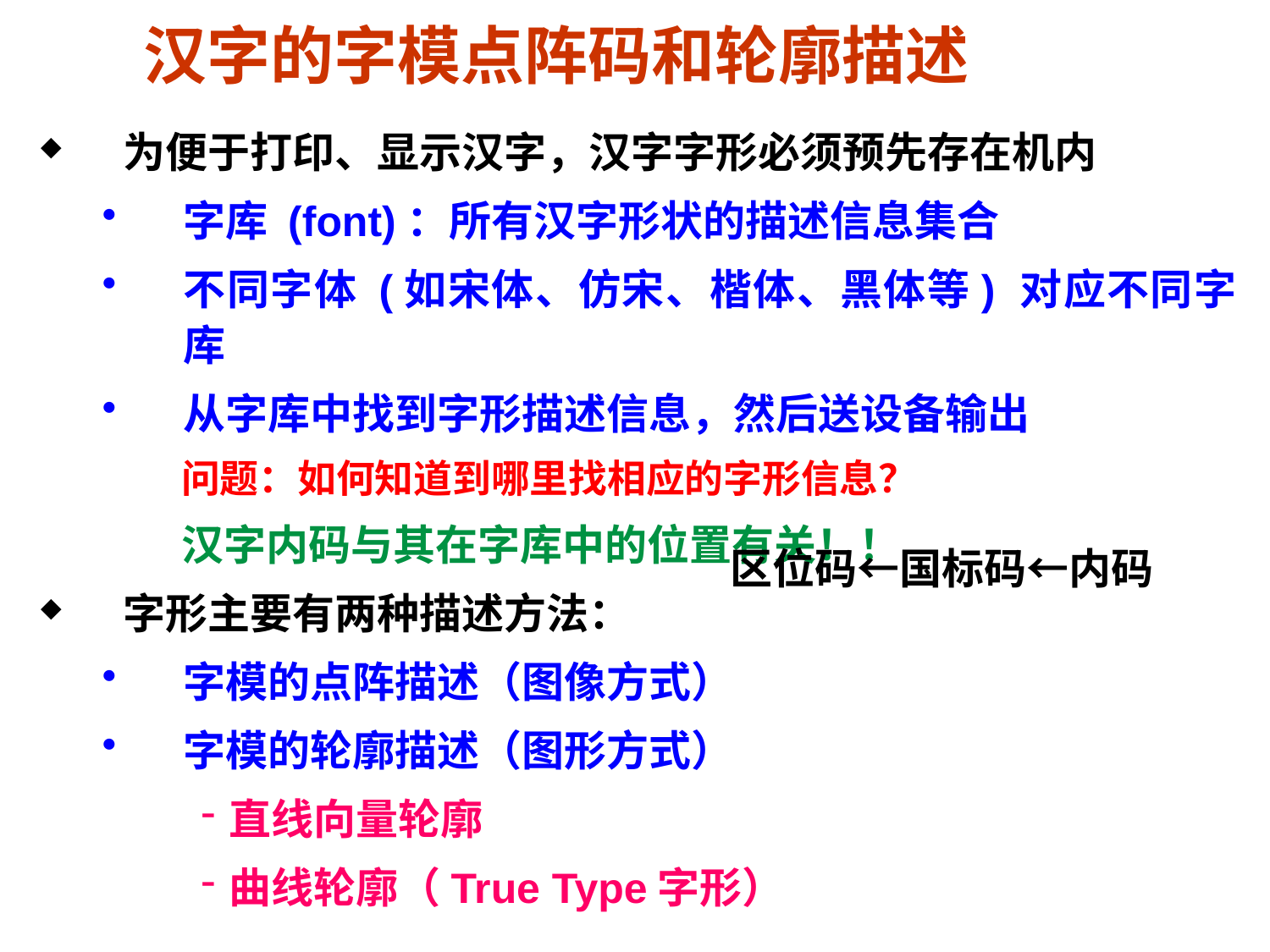

# 汉字的字模点阵码和轮廓描述

为便于打印、显示汉字，汉字字形必须预先存在机内
字库 (font)：所有汉字形状的描述信息集合
不同字体 (如宋体、仿宋、楷体、黑体等) 对应不同字库
从字库中找到字形描述信息，然后送设备输出
问题：如何知道到哪里找相应的字形信息？
汉字内码与其在字库中的位置有关！！
字形主要有两种描述方法：
字模的点阵描述（图像方式）
字模的轮廓描述（图形方式）
直线向量轮廓
曲线轮廓（True Type字形）
区位码←国标码←内码